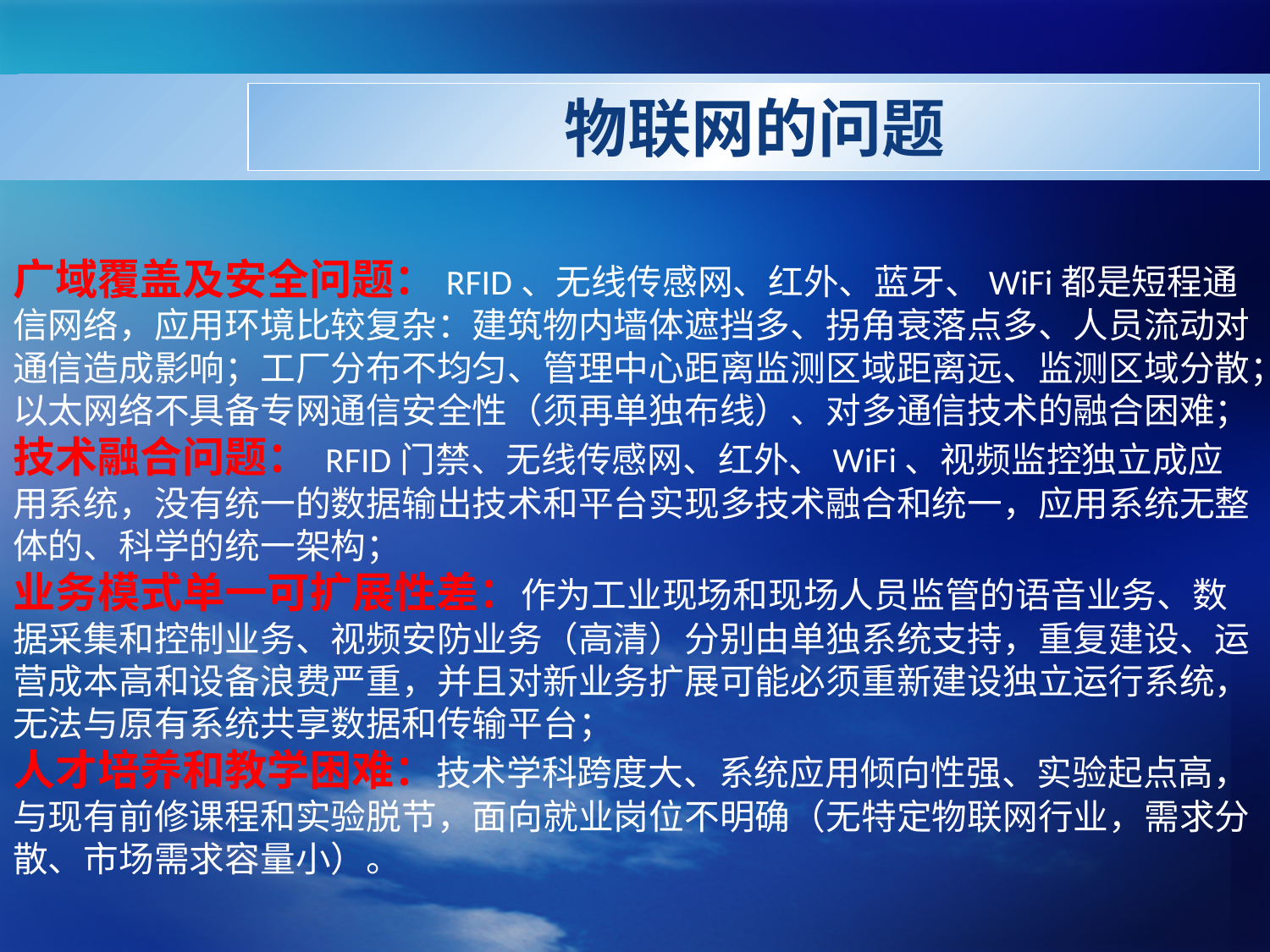

# 物联网的问题
广域覆盖及安全问题：RFID、无线传感网、红外、蓝牙、WiFi都是短程通信网络，应用环境比较复杂：建筑物内墙体遮挡多、拐角衰落点多、人员流动对通信造成影响；工厂分布不均匀、管理中心距离监测区域距离远、监测区域分散；以太网络不具备专网通信安全性（须再单独布线）、对多通信技术的融合困难；
技术融合问题： RFID门禁、无线传感网、红外、WiFi、视频监控独立成应用系统，没有统一的数据输出技术和平台实现多技术融合和统一，应用系统无整体的、科学的统一架构；
业务模式单一可扩展性差：作为工业现场和现场人员监管的语音业务、数据采集和控制业务、视频安防业务（高清）分别由单独系统支持，重复建设、运营成本高和设备浪费严重，并且对新业务扩展可能必须重新建设独立运行系统，无法与原有系统共享数据和传输平台；
人才培养和教学困难：技术学科跨度大、系统应用倾向性强、实验起点高，与现有前修课程和实验脱节，面向就业岗位不明确（无特定物联网行业，需求分散、市场需求容量小）。